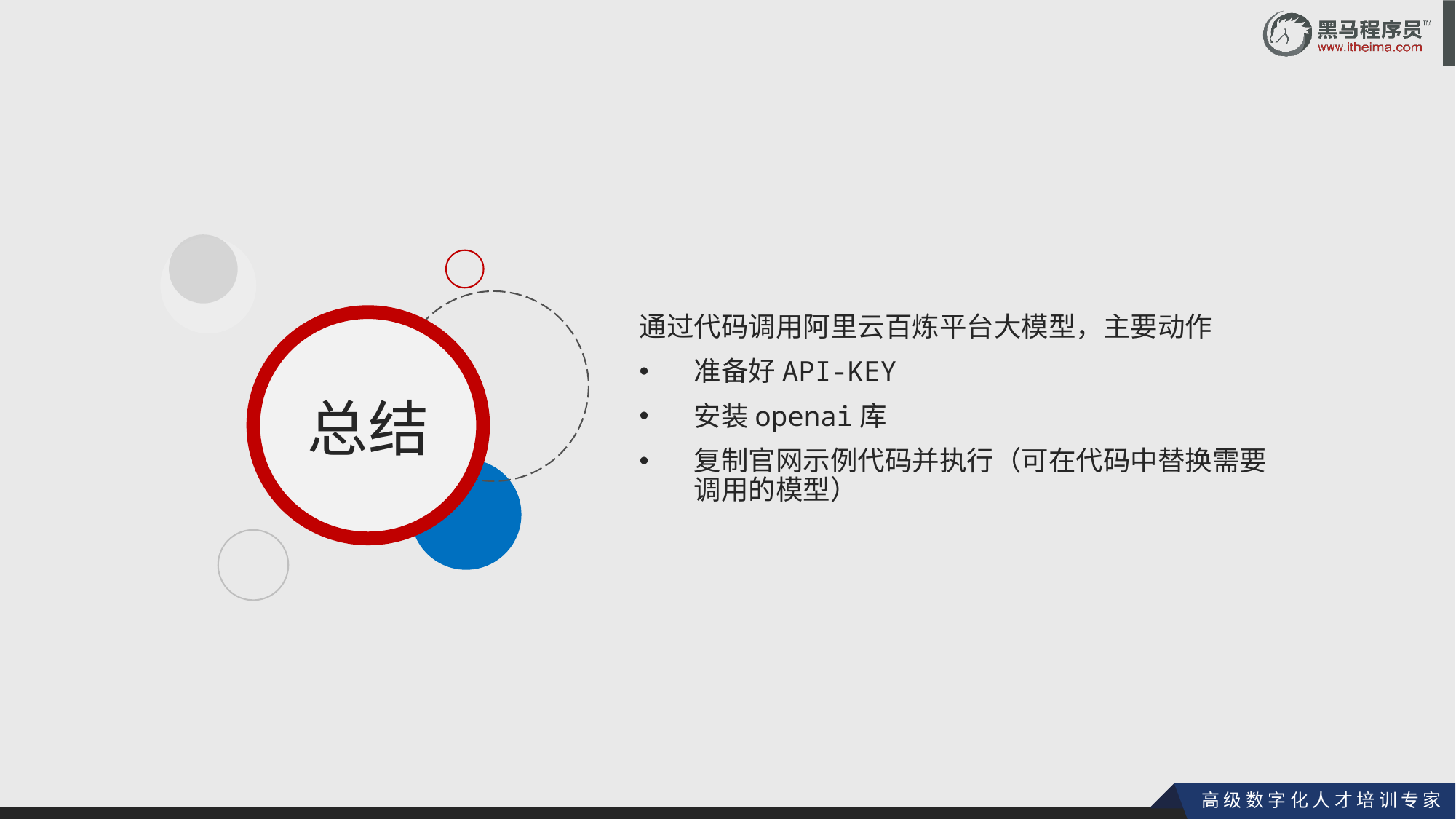

通过代码调用阿里云百炼平台大模型，主要动作
准备好API-KEY
安装openai库
复制官网示例代码并执行（可在代码中替换需要调用的模型）